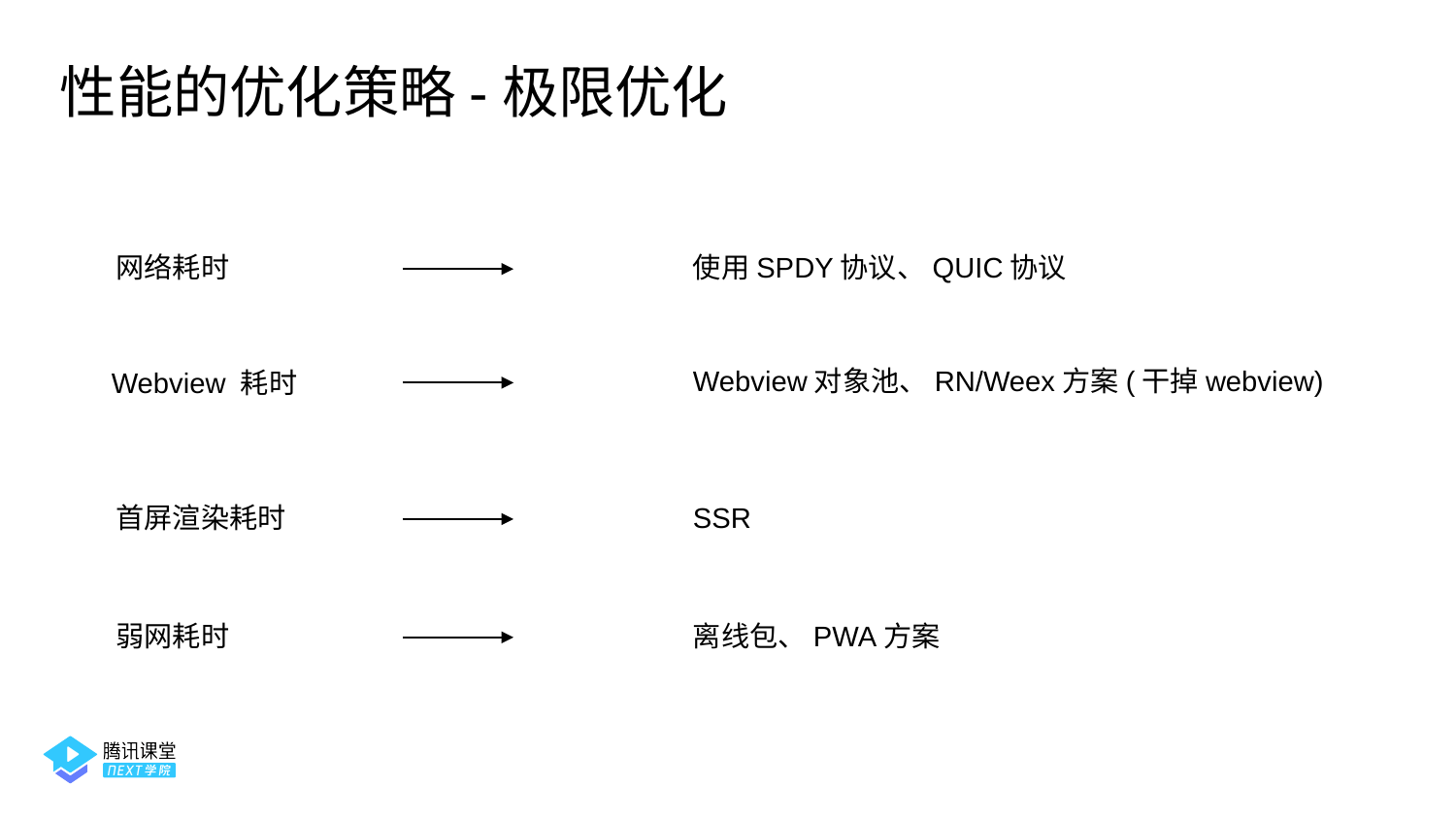

性能的优化策略-极限优化
使用SPDY协议、QUIC协议
网络耗时
Webview对象池、RN/Weex方案(干掉webview)
 Webview 耗时
SSR
首屏渲染耗时
离线包、PWA方案
弱网耗时